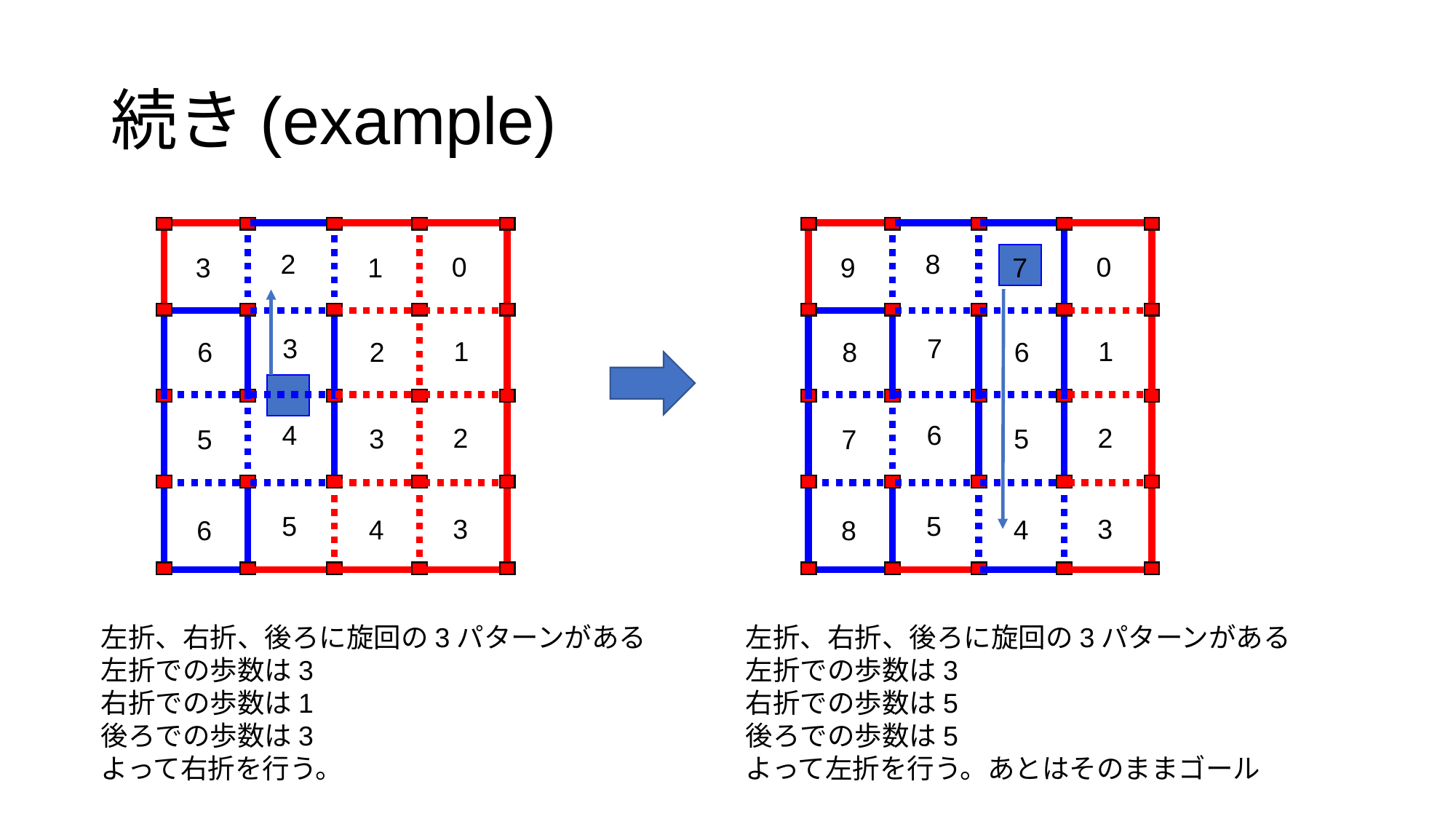

# 続き(example)

2
8
0
0

1
7
3
9

3
7
1
1
2
6
6
8

4
6
2
2
3
5
5
7

5
5
3
3
4
4
6
8

左折、右折、後ろに旋回の3パターンがある
左折での歩数は3
右折での歩数は1
後ろでの歩数は3
よって右折を行う。
左折、右折、後ろに旋回の3パターンがある
左折での歩数は3
右折での歩数は5
後ろでの歩数は5
よって左折を行う。あとはそのままゴール